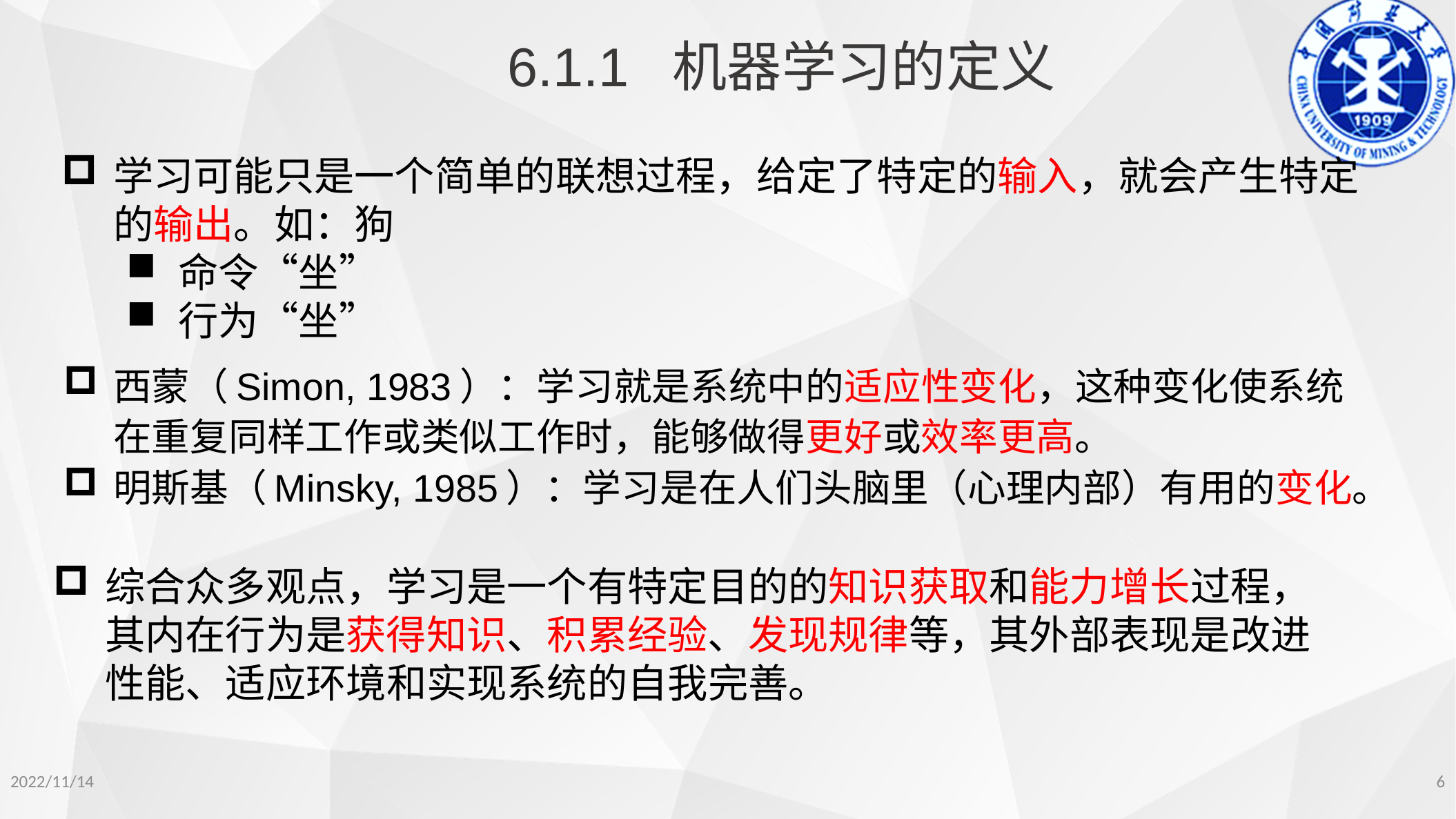

6.1.1  机器学习的定义
学习可能只是一个简单的联想过程，给定了特定的输入，就会产生特定的输出。如：狗
命令“坐”
行为“坐”
西蒙（Simon, 1983）：学习就是系统中的适应性变化，这种变化使系统在重复同样工作或类似工作时，能够做得更好或效率更高。
明斯基（Minsky, 1985）：学习是在人们头脑里（心理内部）有用的变化。

综合众多观点，学习是一个有特定目的的知识获取和能力增长过程，其内在行为是获得知识、积累经验、发现规律等，其外部表现是改进性能、适应环境和实现系统的自我完善。
2022/11/14
6